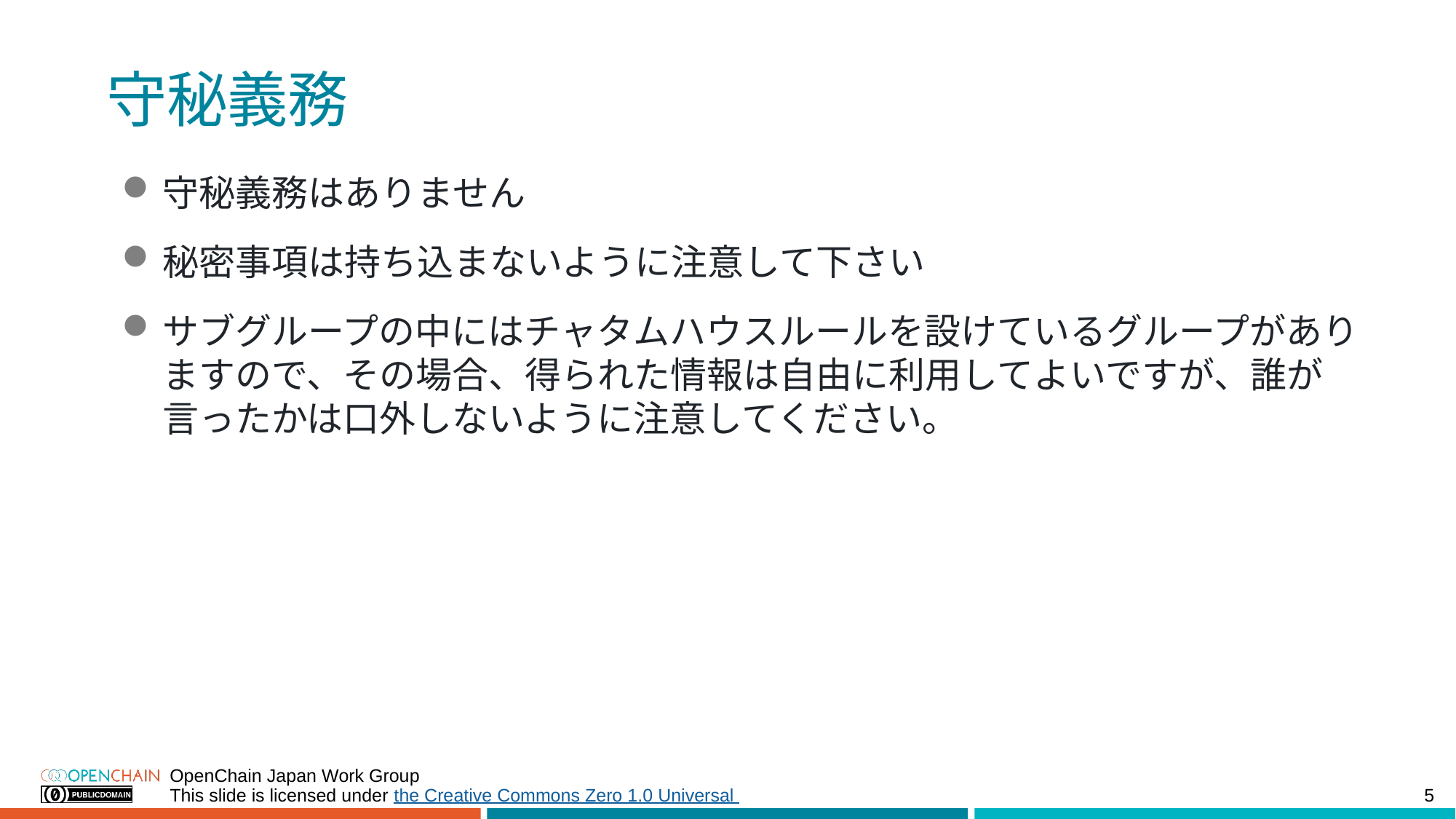

2023年10月全体会合
アジェンダから
文章を引用しています
# 守秘義務
守秘義務はありません
秘密事項は持ち込まないように注意して下さい
サブグループの中にはチャタムハウスルールを設けているグループがあり
ますので、その場合、得られた情報は自由に利用してよいですが、誰が
言ったかは口外しないように注意してください。
OpenChain Japan Work Group
5